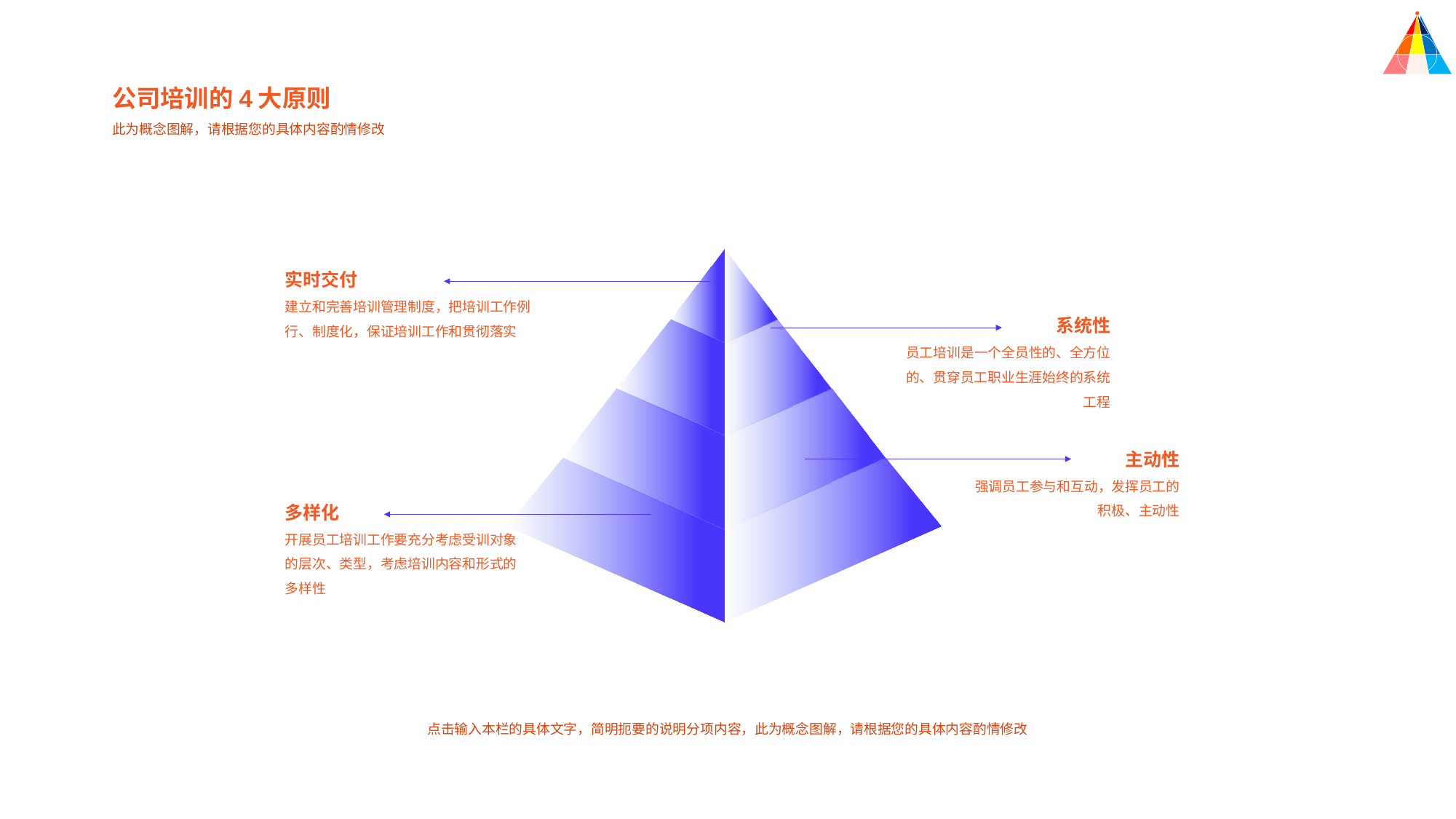

公司培训的4大原则
此为概念图解，请根据您的具体内容酌情修改

实时交付
建立和完善培训管理制度，把培训工作例行、制度化，保证培训工作和贯彻落实

系统性
员工培训是一个全员性的、全方位的、贯穿员工职业生涯始终的系统工程

主动性
强调员工参与和互动，发挥员工的积极、主动性

多样化
开展员工培训工作要充分考虑受训对象的层次、类型，考虑培训内容和形式的多样性

点击输入本栏的具体文字，简明扼要的说明分项内容，此为概念图解，请根据您的具体内容酌情修改